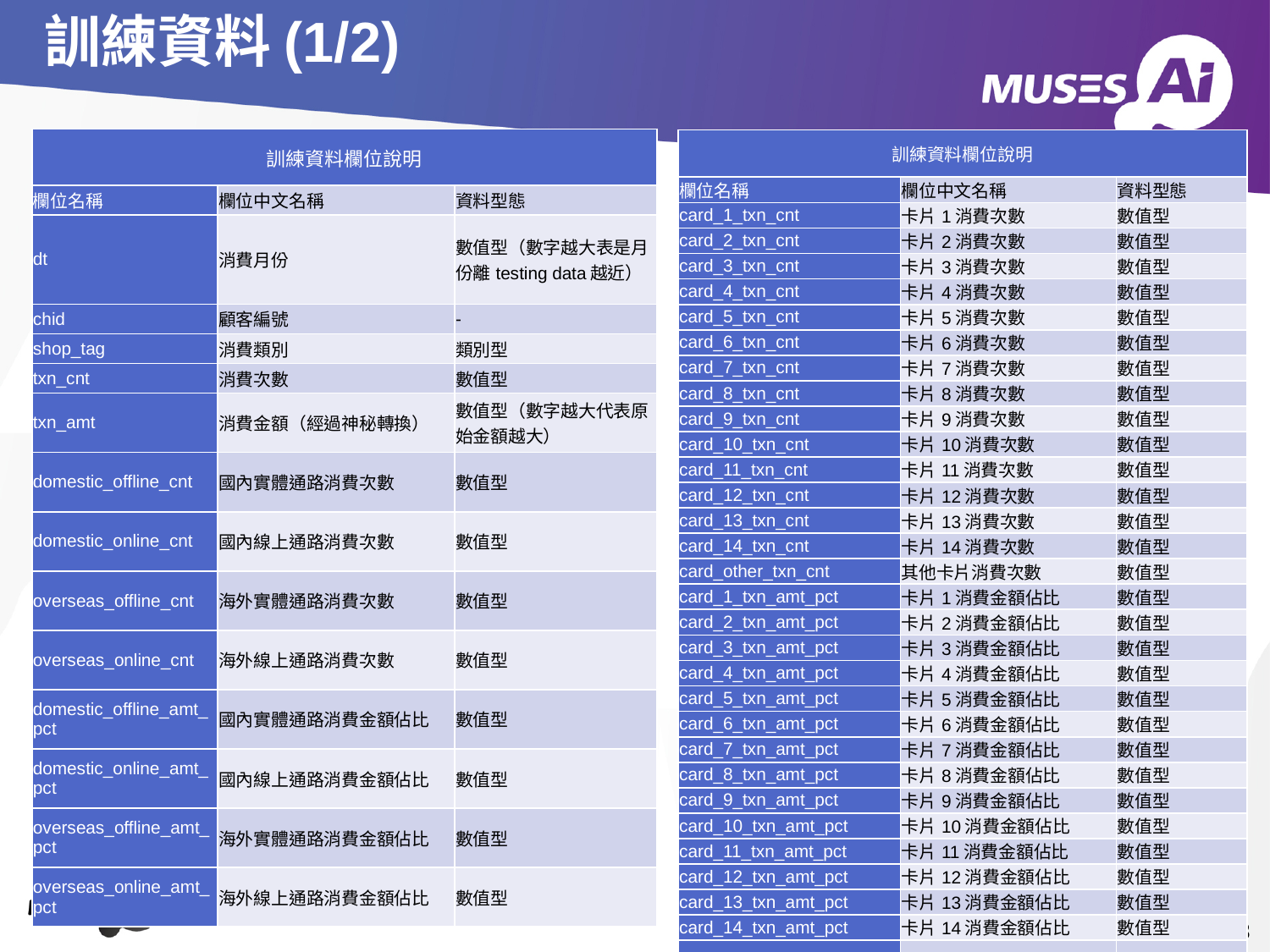

# 訓練資料(1/2)
| 訓練資料欄位說明 |  |  |
| --- | --- | --- |
| 欄位名稱 | 欄位中文名稱 | 資料型態 |
| dt | 消費月份 | 數值型（數字越大表是月份離testing data越近） |
| chid | 顧客編號 | - |
| shop\_tag | 消費類別 | 類別型 |
| txn\_cnt | 消費次數 | 數值型 |
| txn\_amt | 消費金額（經過神秘轉換） | 數值型（數字越大代表原始金額越大） |
| domestic\_offline\_cnt | 國內實體通路消費次數 | 數值型 |
| domestic\_online\_cnt | 國內線上通路消費次數 | 數值型 |
| overseas\_offline\_cnt | 海外實體通路消費次數 | 數值型 |
| overseas\_online\_cnt | 海外線上通路消費次數 | 數值型 |
| domestic\_offline\_amt\_pct | 國內實體通路消費金額佔比 | 數值型 |
| domestic\_online\_amt\_pct | 國內線上通路消費金額佔比 | 數值型 |
| overseas\_offline\_amt\_pct | 海外實體通路消費金額佔比 | 數值型 |
| overseas\_online\_amt\_pct | 海外線上通路消費金額佔比 | 數值型 |
| 訓練資料欄位說明 |  |  |
| --- | --- | --- |
| 欄位名稱 | 欄位中文名稱 | 資料型態 |
| card\_1\_txn\_cnt | 卡片1消費次數 | 數值型 |
| card\_2\_txn\_cnt | 卡片2消費次數 | 數值型 |
| card\_3\_txn\_cnt | 卡片3消費次數 | 數值型 |
| card\_4\_txn\_cnt | 卡片4消費次數 | 數值型 |
| card\_5\_txn\_cnt | 卡片5消費次數 | 數值型 |
| card\_6\_txn\_cnt | 卡片6消費次數 | 數值型 |
| card\_7\_txn\_cnt | 卡片7消費次數 | 數值型 |
| card\_8\_txn\_cnt | 卡片8消費次數 | 數值型 |
| card\_9\_txn\_cnt | 卡片9消費次數 | 數值型 |
| card\_10\_txn\_cnt | 卡片10消費次數 | 數值型 |
| card\_11\_txn\_cnt | 卡片11消費次數 | 數值型 |
| card\_12\_txn\_cnt | 卡片12消費次數 | 數值型 |
| card\_13\_txn\_cnt | 卡片13消費次數 | 數值型 |
| card\_14\_txn\_cnt | 卡片14消費次數 | 數值型 |
| card\_other\_txn\_cnt | 其他卡片消費次數 | 數值型 |
| card\_1\_txn\_amt\_pct | 卡片1消費金額佔比 | 數值型 |
| card\_2\_txn\_amt\_pct | 卡片2消費金額佔比 | 數值型 |
| card\_3\_txn\_amt\_pct | 卡片3消費金額佔比 | 數值型 |
| card\_4\_txn\_amt\_pct | 卡片4消費金額佔比 | 數值型 |
| card\_5\_txn\_amt\_pct | 卡片5消費金額佔比 | 數值型 |
| card\_6\_txn\_amt\_pct | 卡片6消費金額佔比 | 數值型 |
| card\_7\_txn\_amt\_pct | 卡片7消費金額佔比 | 數值型 |
| card\_8\_txn\_amt\_pct | 卡片8消費金額佔比 | 數值型 |
| card\_9\_txn\_amt\_pct | 卡片9消費金額佔比 | 數值型 |
| card\_10\_txn\_amt\_pct | 卡片10消費金額佔比 | 數值型 |
| card\_11\_txn\_amt\_pct | 卡片11消費金額佔比 | 數值型 |
| card\_12\_txn\_amt\_pct | 卡片12消費金額佔比 | 數值型 |
| card\_13\_txn\_amt\_pct | 卡片13消費金額佔比 | 數值型 |
| card\_14\_txn\_amt\_pct | 卡片14消費金額佔比 | 數值型 |
| card\_other\_txn\_amt\_pct | 其他卡片消費金額佔比 | 數值型 |
3